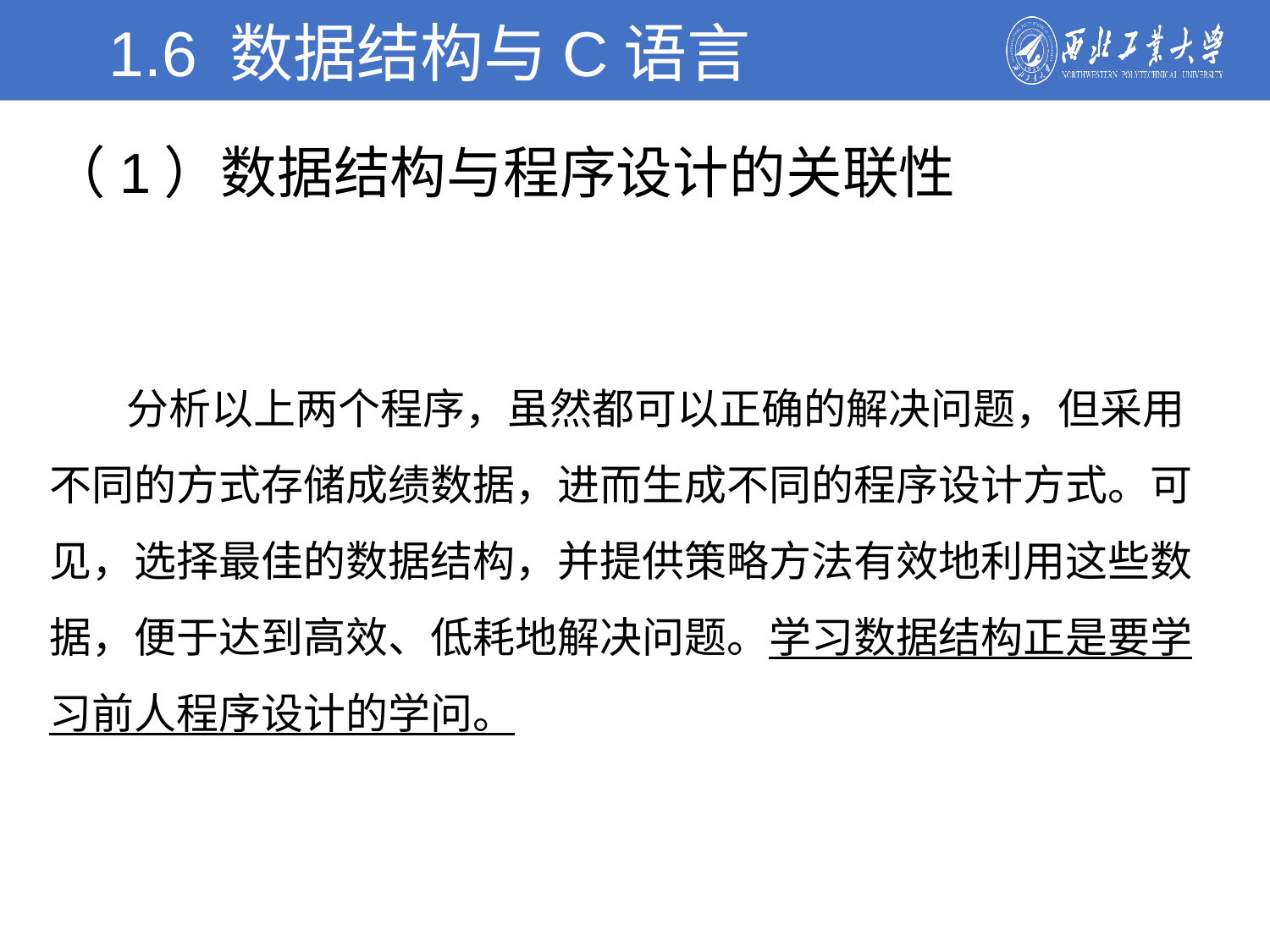

1.6 数据结构与C语言
（1）数据结构与程序设计的关联性

       分析以上两个程序，虽然都可以正确的解决问题，但采用不同的方式存储成绩数据，进而生成不同的程序设计方式。可见，选择最佳的数据结构，并提供策略方法有效地利用这些数据，便于达到高效、低耗地解决问题。学习数据结构正是要学习前人程序设计的学问。
学校简介
31